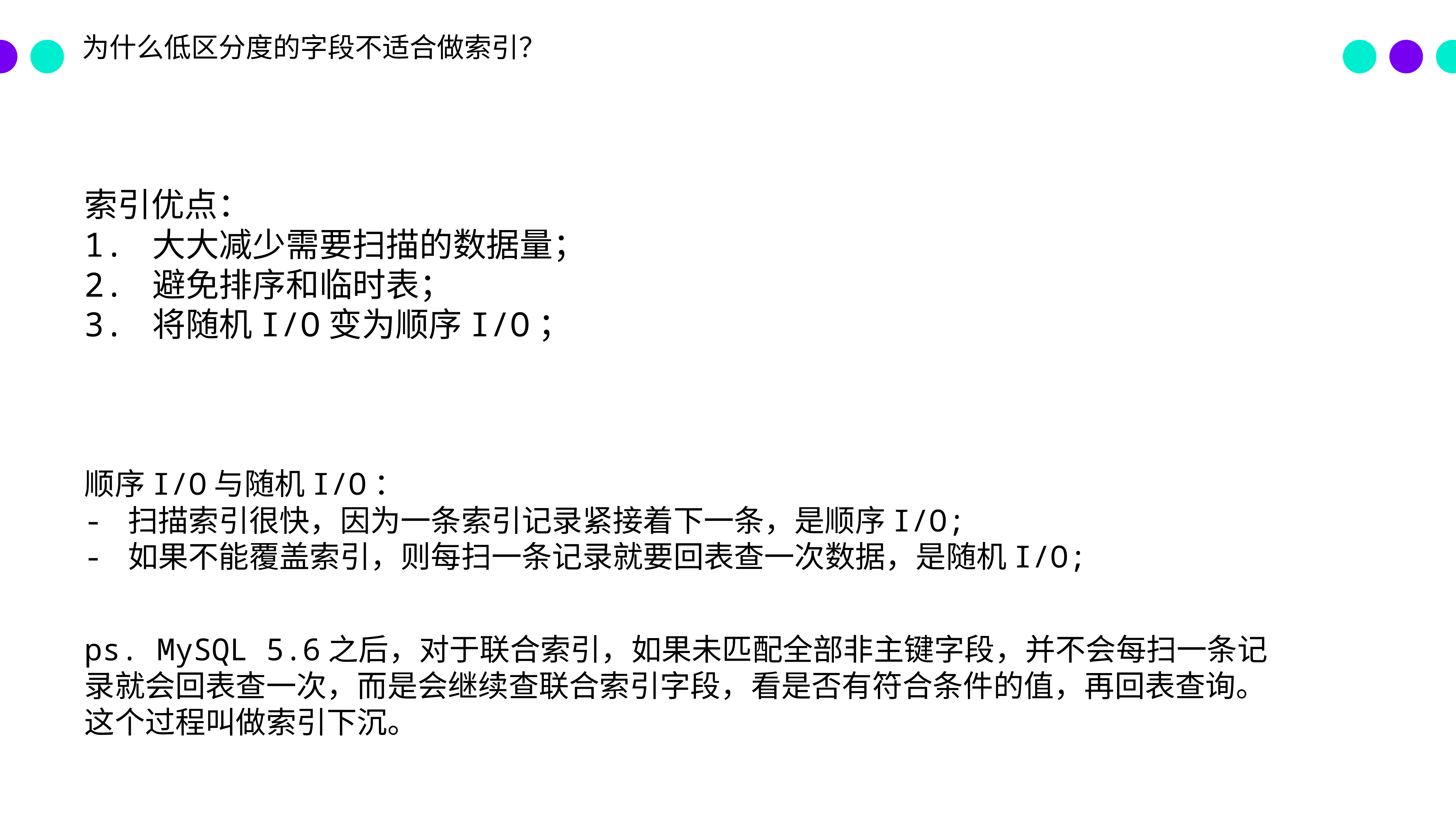

为什么低区分度的字段不适合做索引？

索引优点：
1. 大大减少需要扫描的数据量；
2. 避免排序和临时表；
3. 将随机I/O变为顺序I/O；
顺序I/O与随机I/O：
- 扫描索引很快，因为一条索引记录紧接着下一条，是顺序I/O;
- 如果不能覆盖索引，则每扫一条记录就要回表查一次数据，是随机I/O;
ps. MySQL 5.6之后，对于联合索引，如果未匹配全部非主键字段，并不会每扫一条记录就会回表查一次，而是会继续查联合索引字段，看是否有符合条件的值，再回表查询。这个过程叫做索引下沉。